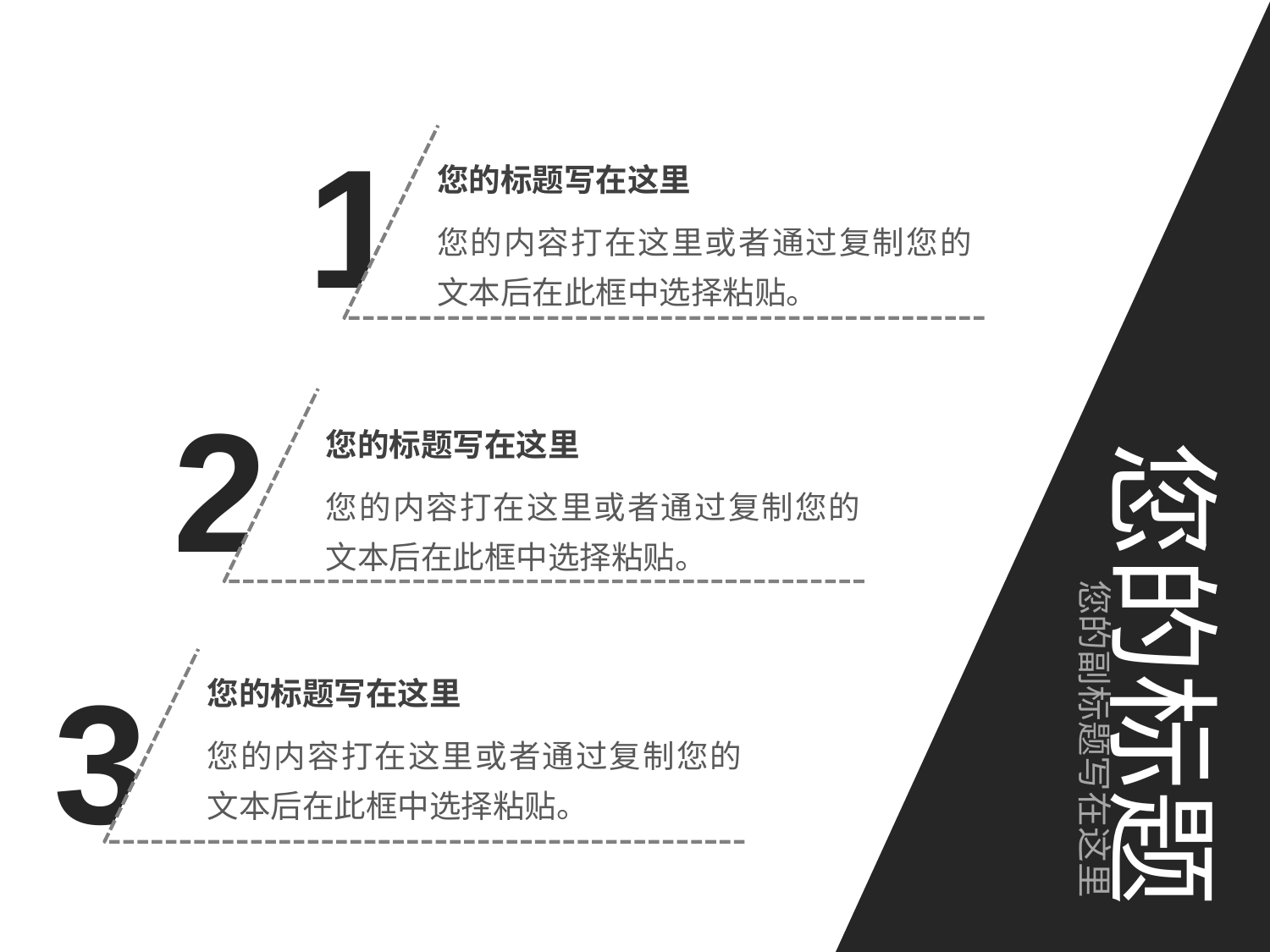

1

您的标题写在这里
您的内容打在这里或者通过复制您的文本后在此框中选择粘贴。
2

您的标题写在这里
您的标题
您的内容打在这里或者通过复制您的文本后在此框中选择粘贴。
您的副标题写在这里
3

您的标题写在这里
您的内容打在这里或者通过复制您的文本后在此框中选择粘贴。